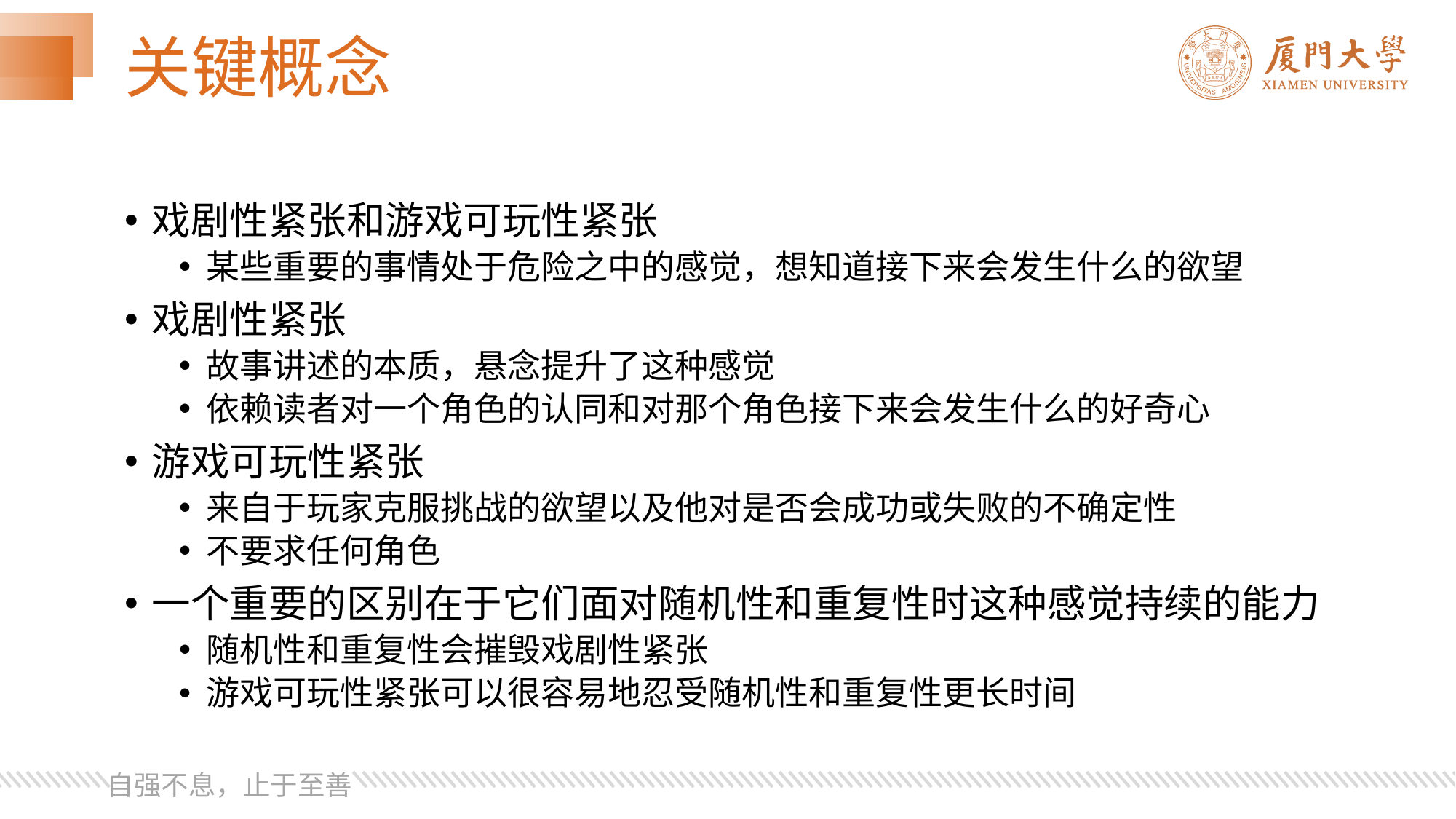

# 关键概念
戏剧性紧张和游戏可玩性紧张
某些重要的事情处于危险之中的感觉，想知道接下来会发生什么的欲望
戏剧性紧张
故事讲述的本质，悬念提升了这种感觉
依赖读者对一个角色的认同和对那个角色接下来会发生什么的好奇心
游戏可玩性紧张
来自于玩家克服挑战的欲望以及他对是否会成功或失败的不确定性
不要求任何角色
一个重要的区别在于它们面对随机性和重复性时这种感觉持续的能力
随机性和重复性会摧毁戏剧性紧张
游戏可玩性紧张可以很容易地忍受随机性和重复性更长时间